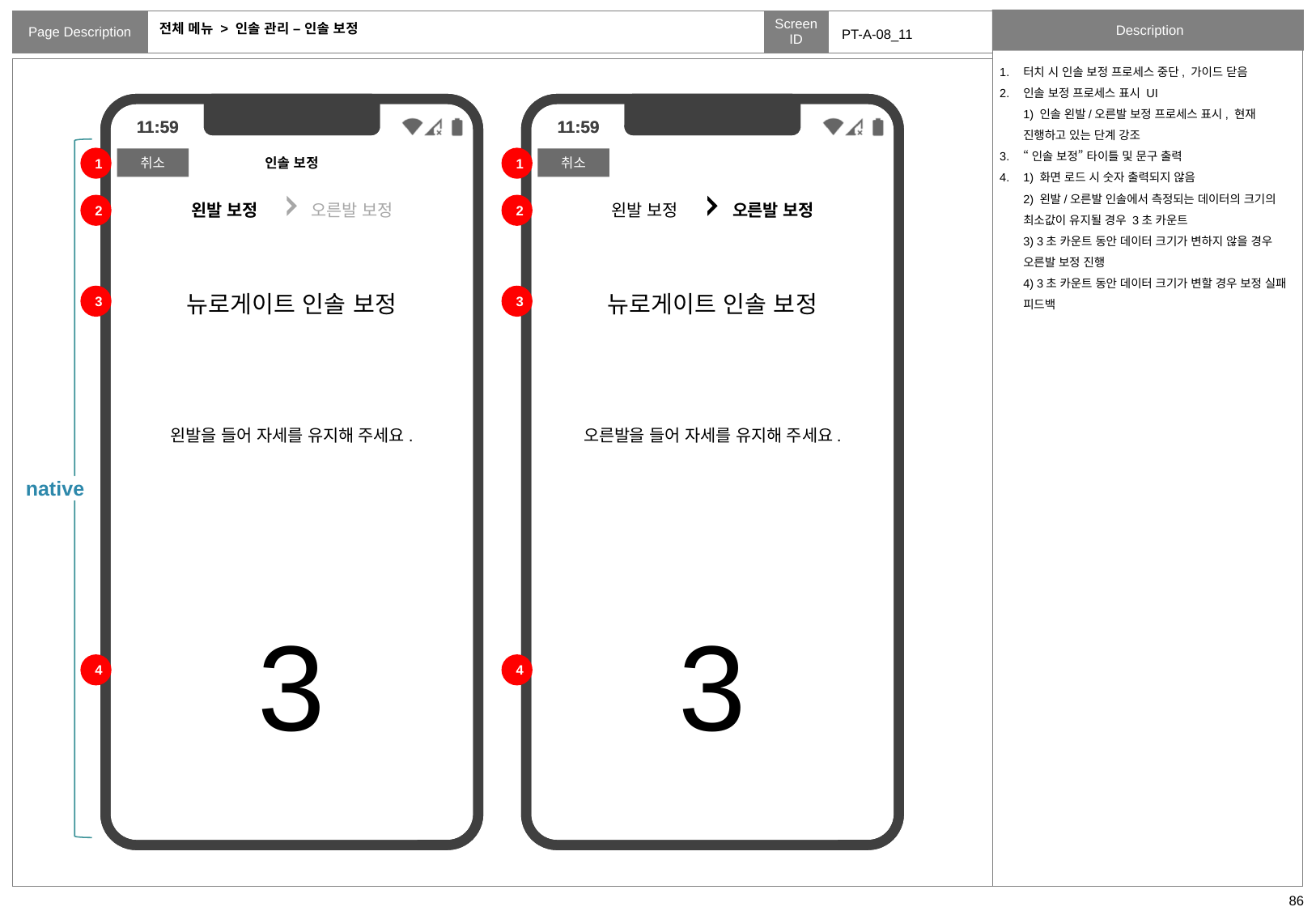

# 전체 메뉴 > 인솔 관리 – 인솔 보정
PT-A-08_11
터치 시 인솔 보정 프로세스 중단, 가이드 닫음
인솔 보정 프로세스 표시 UI
1) 인솔 왼발/오른발 보정 프로세스 표시, 현재 진행하고 있는 단계 강조
“인솔 보정” 타이틀 및 문구 출력
1) 화면 로드 시 숫자 출력되지 않음
2) 왼발/오른발 인솔에서 측정되는 데이터의 크기의 최소값이 유지될 경우 3초 카운트
3) 3초 카운트 동안 데이터 크기가 변하지 않을 경우 오른발 보정 진행
4) 3초 카운트 동안 데이터 크기가 변할 경우 보정 실패 피드백

native
1
1

왼발 보정
오른발 보정
왼발 보정
오른발 보정
2
2

뉴로게이트 인솔 보정
뉴로게이트 인솔 보정
3
3
오른발을 들어 자세를 유지해 주세요.
왼발을 들어 자세를 유지해 주세요.
3
3
4
4